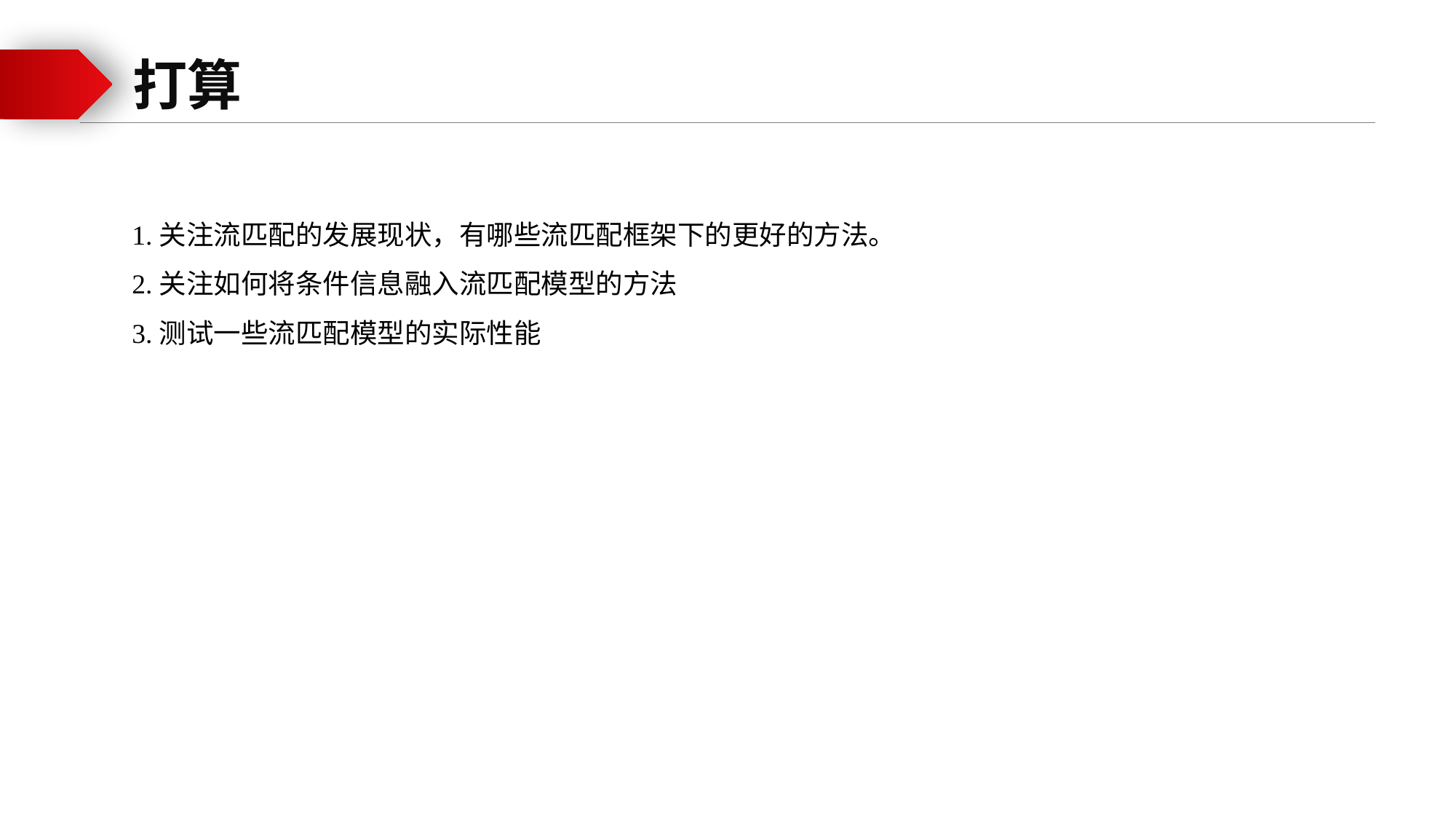

打算
1.关注流匹配的发展现状，有哪些流匹配框架下的更好的方法。
2.关注如何将条件信息融入流匹配模型的方法
3.测试一些流匹配模型的实际性能